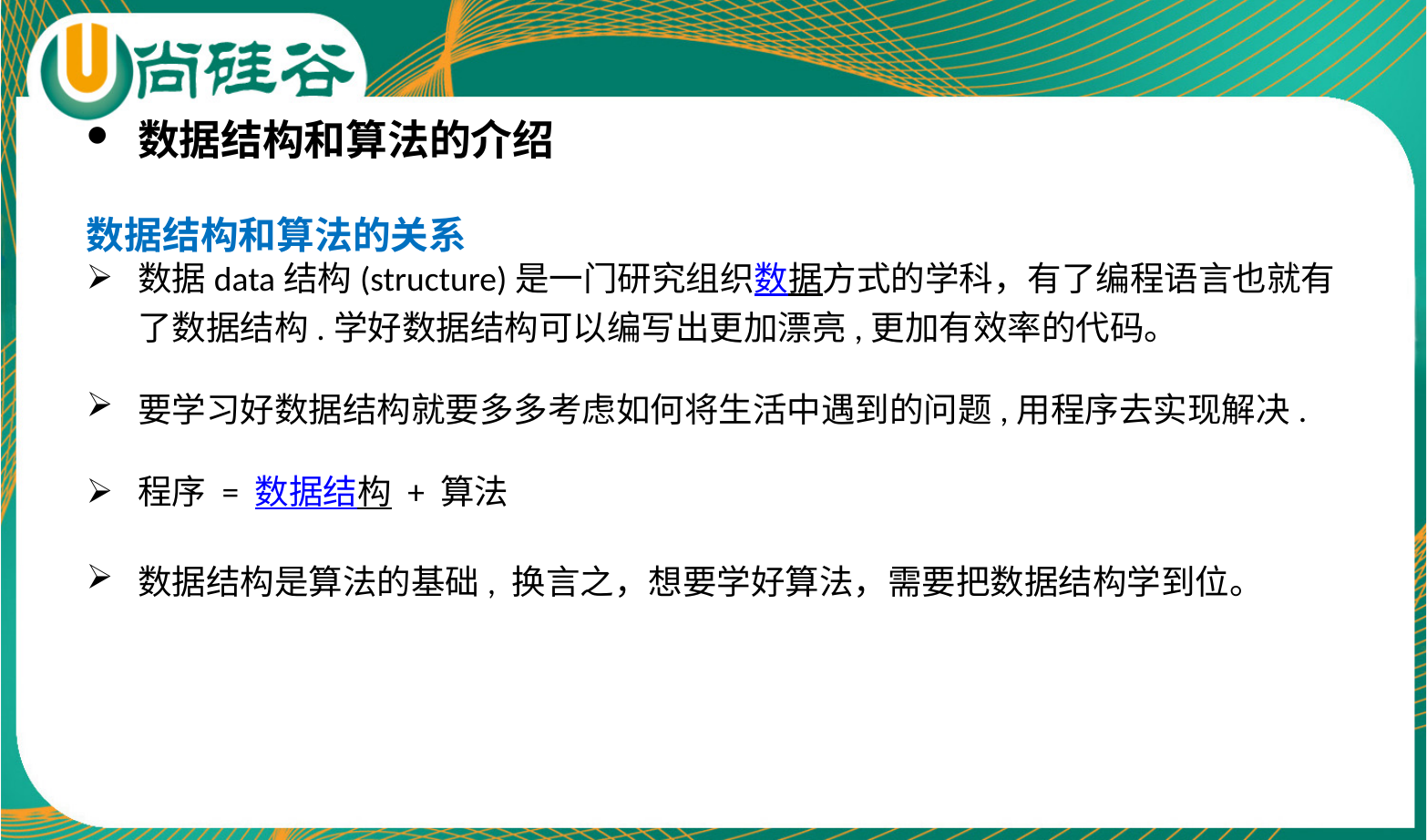

数据结构和算法的介绍

数据结构和算法的关系
数据data结构(structure)是一门研究组织数据方式的学科，有了编程语言也就有了数据结构.学好数据结构可以编写出更加漂亮,更加有效率的代码。

要学习好数据结构就要多多考虑如何将生活中遇到的问题,用程序去实现解决.

程序 = 数据结构 + 算法

数据结构是算法的基础, 换言之，想要学好算法，需要把数据结构学到位。